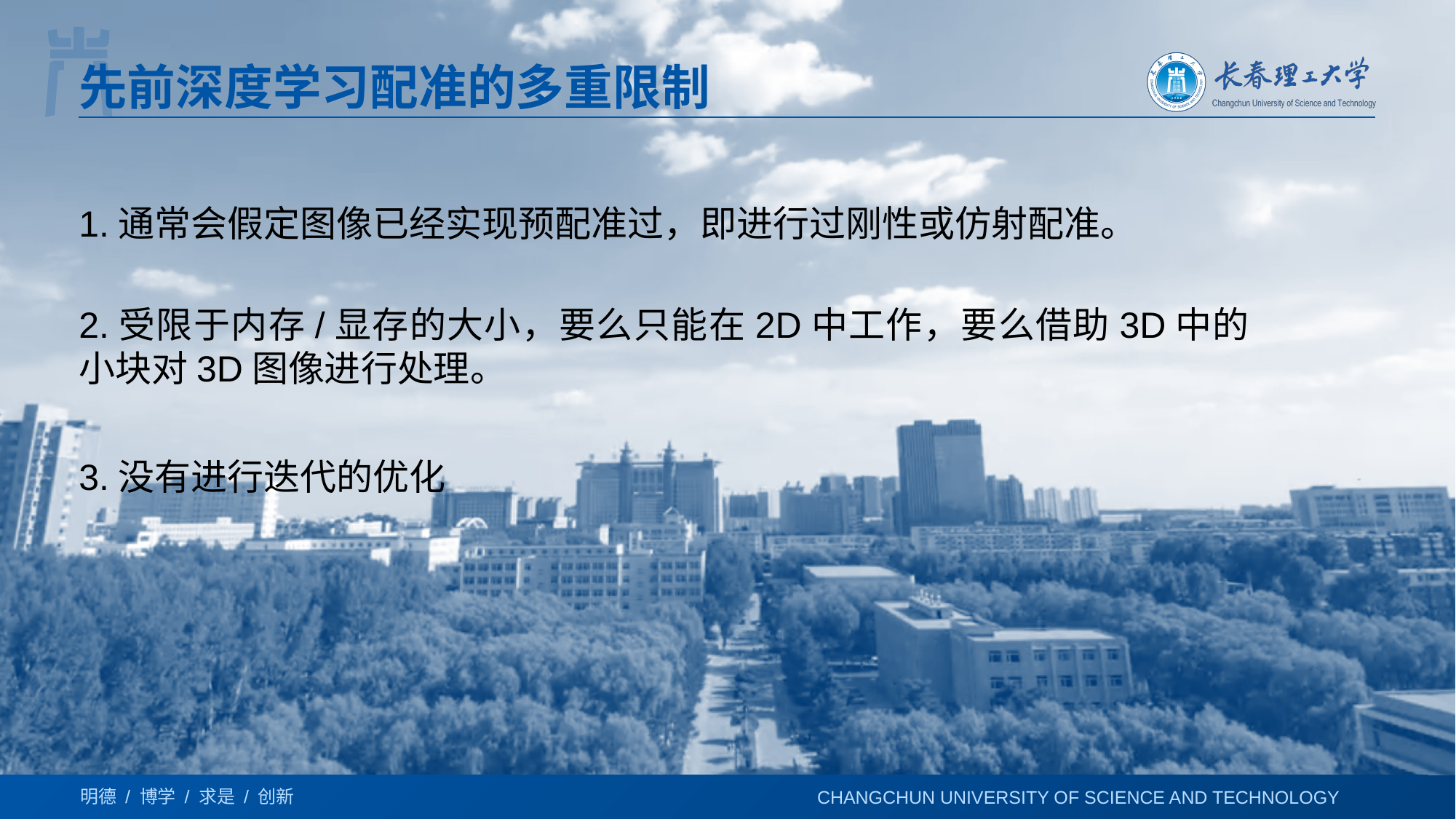

# 先前深度学习配准的多重限制
1.通常会假定图像已经实现预配准过，即进行过刚性或仿射配准。
2.受限于内存/显存的大小，要么只能在2D中工作，要么借助3D中的小块对3D图像进行处理。
3.没有进行迭代的优化